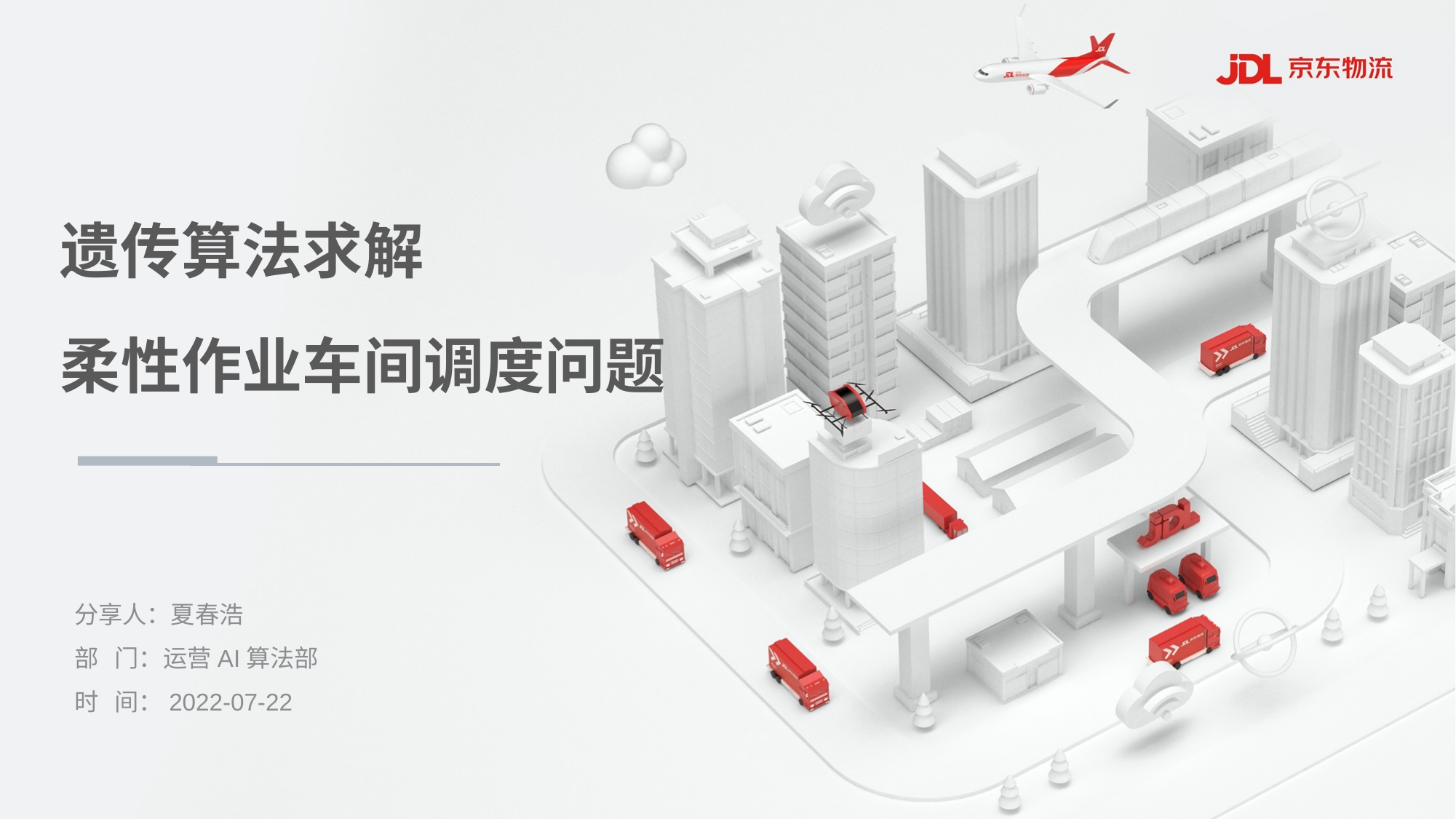

遗传算法求解
柔性作业车间调度问题

分享人：夏春浩
部   门：运营AI算法部
时   间：2022-07-22